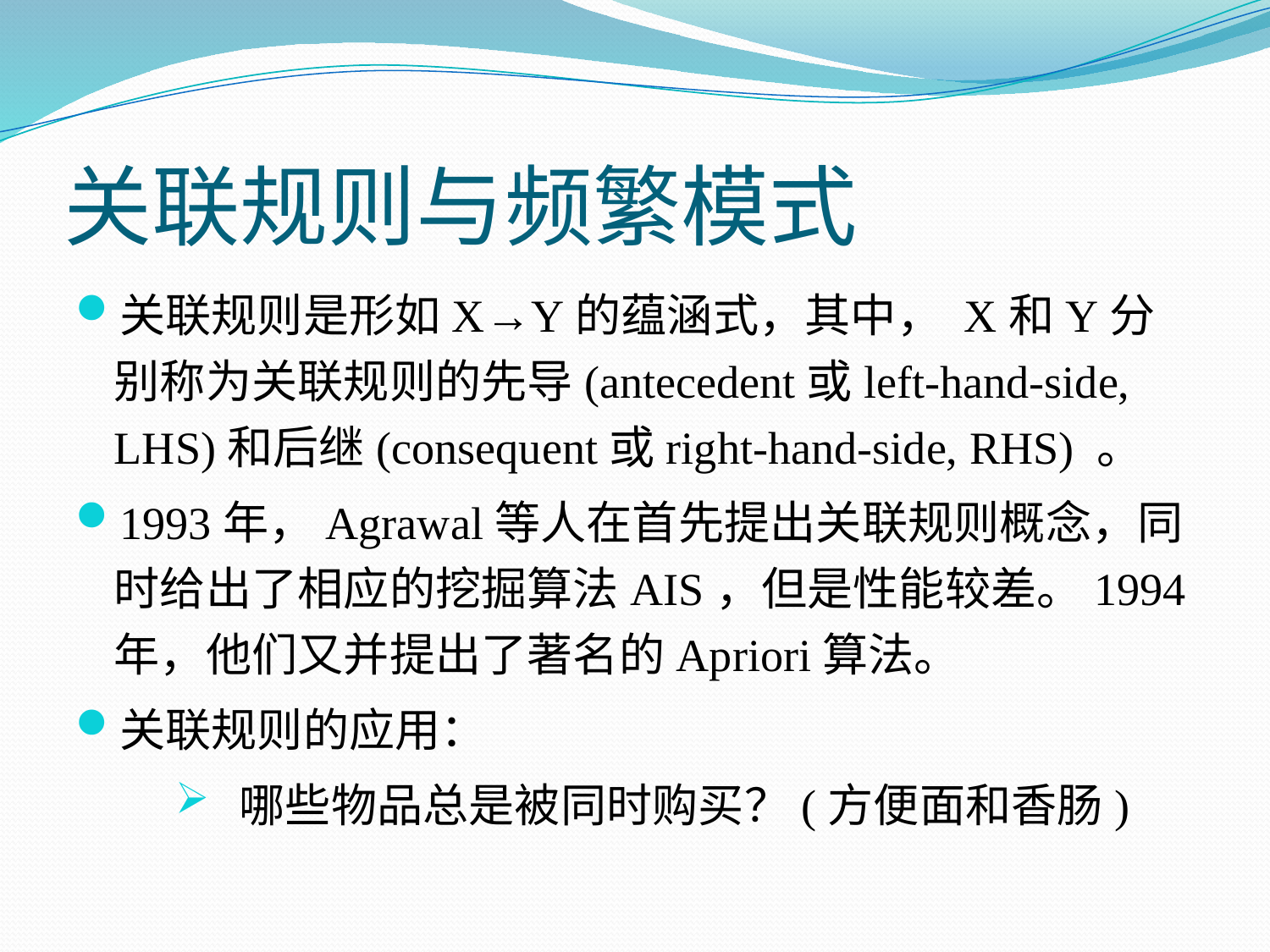

# 关联规则与频繁模式
关联规则是形如X→Y的蕴涵式，其中， X和Y分别称为关联规则的先导(antecedent或left-hand-side, LHS)和后继(consequent或right-hand-side, RHS) 。
1993年，Agrawal等人在首先提出关联规则概念，同时给出了相应的挖掘算法AIS，但是性能较差。1994年，他们又并提出了著名的Apriori算法。
关联规则的应用：
哪些物品总是被同时购买？(方便面和香肠)